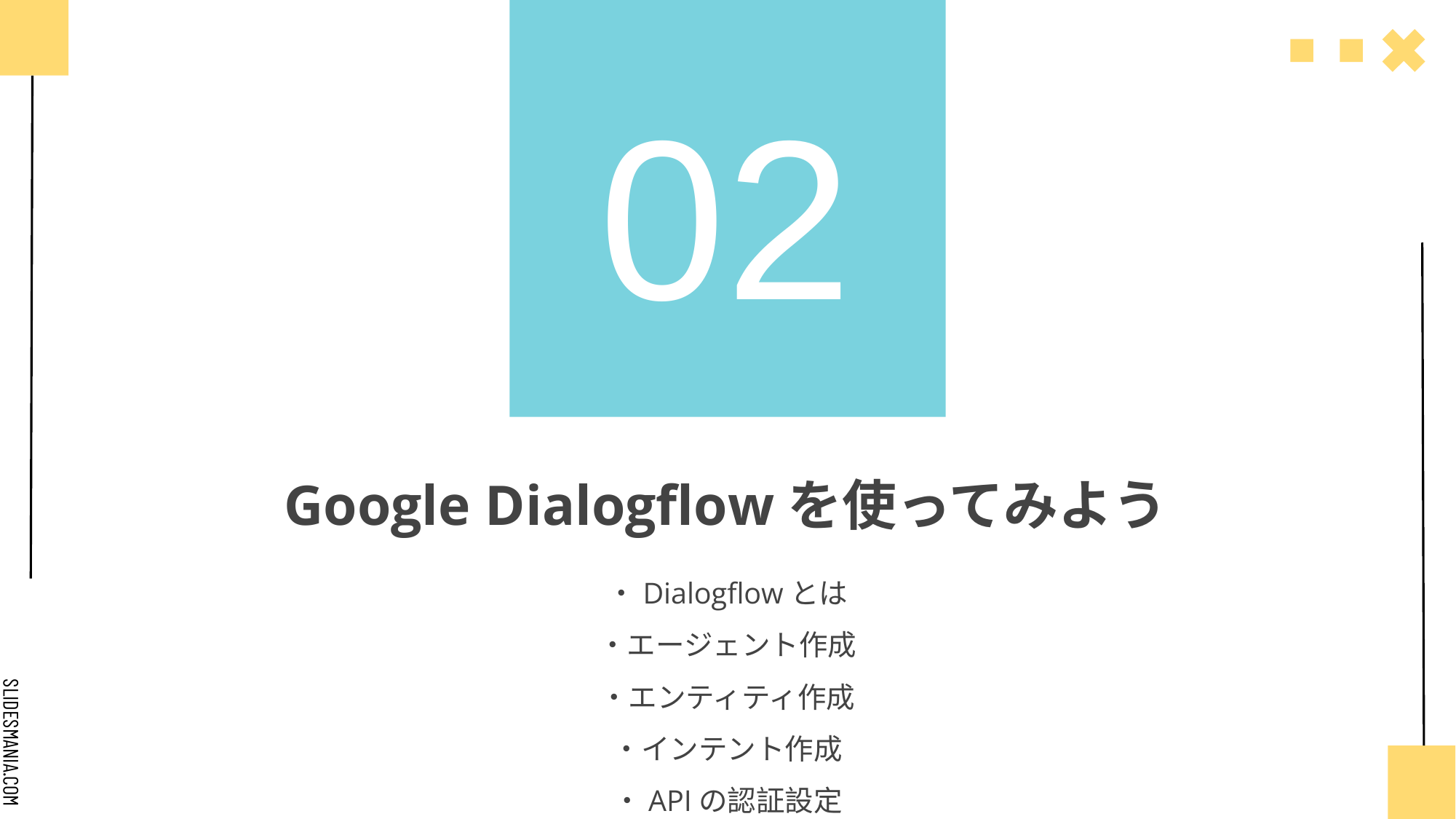

# 02
Google Dialogflowを使ってみよう
・Dialogflowとは
・エージェント作成
・エンティティ作成
・インテント作成
・APIの認証設定